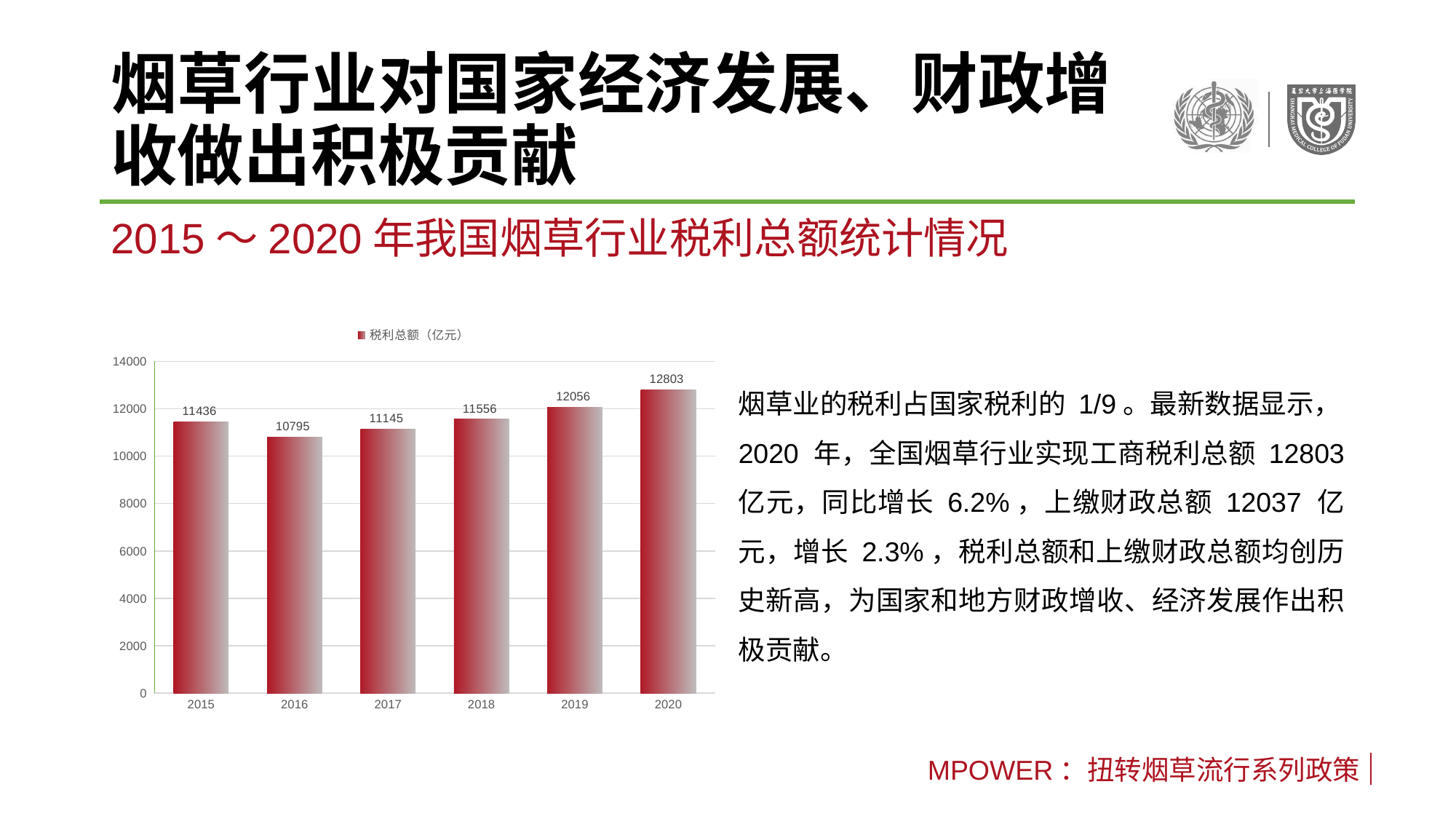

# 烟草行业对国家经济发展、财政增收做出积极贡献
2015～2020年我国烟草行业税利总额统计情况

### Chart

| Category | 税利总额（亿元） |
|---|---|
| 2015 | 11436.0 |
| 2016 | 10795.0 |
| 2017 | 11145.0 |
| 2018 | 11556.0 |
| 2019 | 12056.0 |
| 2020 | 12803.0 |
烟草业的税利占国家税利的 1/9。最新数据显示，2020 年，全国烟草行业实现工商税利总额 12803 亿元，同比增长 6.2%，上缴财政总额 12037 亿元，增长 2.3%，税利总额和上缴财政总额均创历史新高，为国家和地方财政增收、经济发展作出积极贡献。